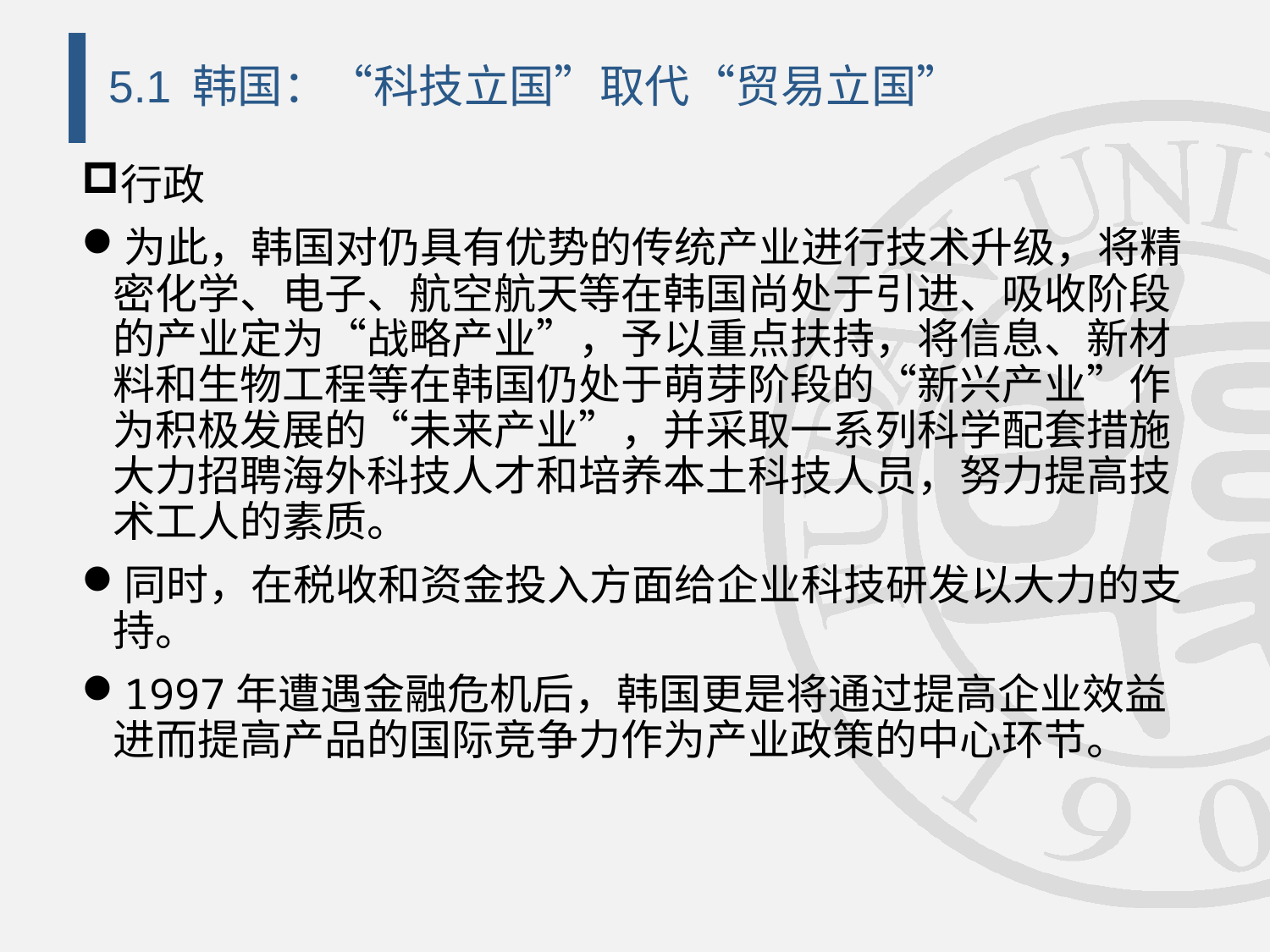

# 5.1 韩国：“科技立国”取代“贸易立国”
行政
为此，韩国对仍具有优势的传统产业进行技术升级，将精密化学、电子、航空航天等在韩国尚处于引进、吸收阶段的产业定为“战略产业”，予以重点扶持，将信息、新材料和生物工程等在韩国仍处于萌芽阶段的“新兴产业”作为积极发展的“未来产业”，并采取一系列科学配套措施大力招聘海外科技人才和培养本土科技人员，努力提高技术工人的素质。
同时，在税收和资金投入方面给企业科技研发以大力的支持。
1997年遭遇金融危机后，韩国更是将通过提高企业效益进而提高产品的国际竞争力作为产业政策的中心环节。